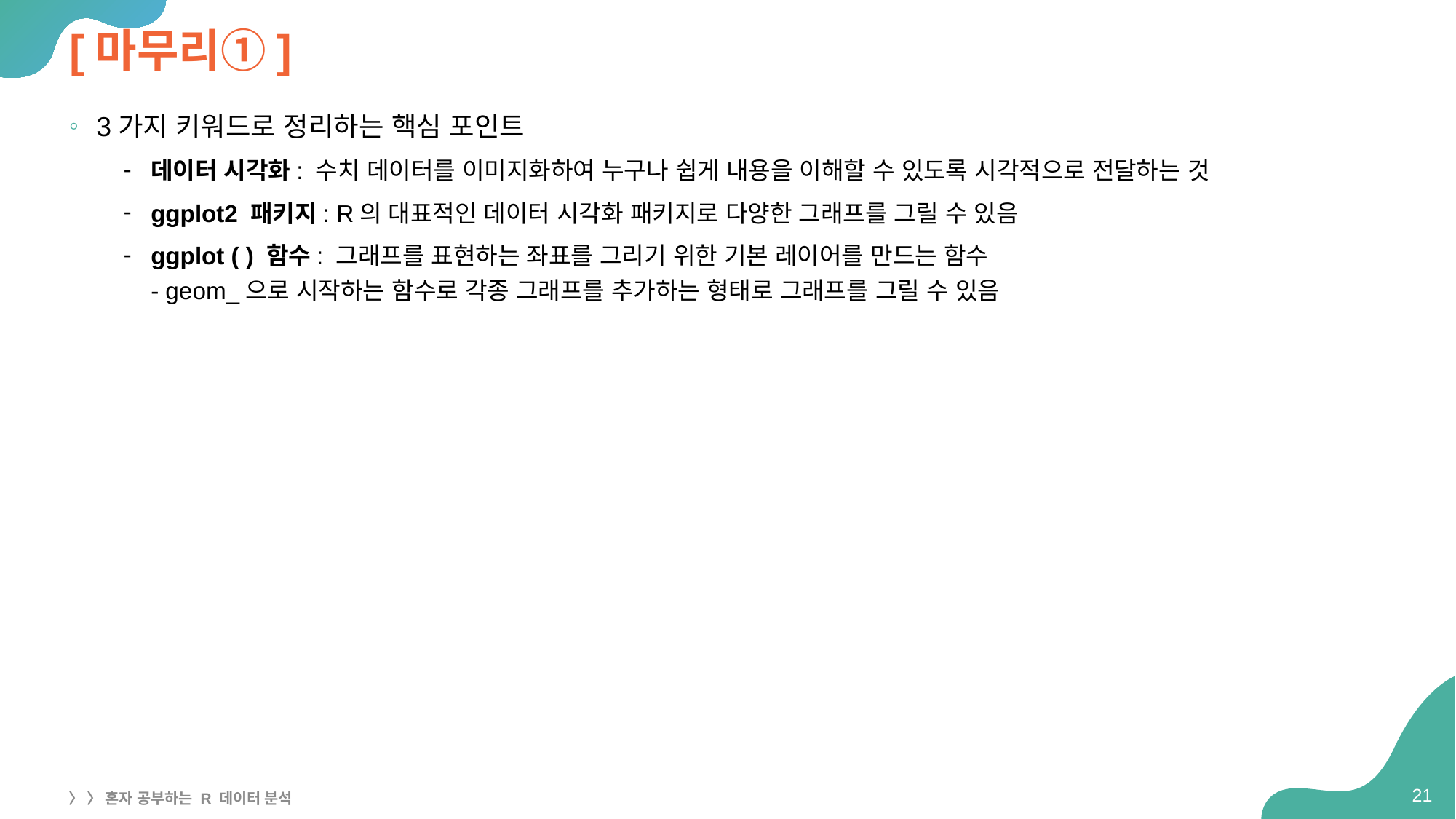

# [마무리①]
3가지 키워드로 정리하는 핵심 포인트
데이터 시각화: 수치 데이터를 이미지화하여 누구나 쉽게 내용을 이해할 수 있도록 시각적으로 전달하는 것
ggplot2 패키지: R의 대표적인 데이터 시각화 패키지로 다양한 그래프를 그릴 수 있음
ggplot ( ) 함수: 그래프를 표현하는 좌표를 그리기 위한 기본 레이어를 만드는 함수
- geom_으로 시작하는 함수로 각종 그래프를 추가하는 형태로 그래프를 그릴 수 있음
21
〉 〉 혼자 공부하는 R 데이터 분석